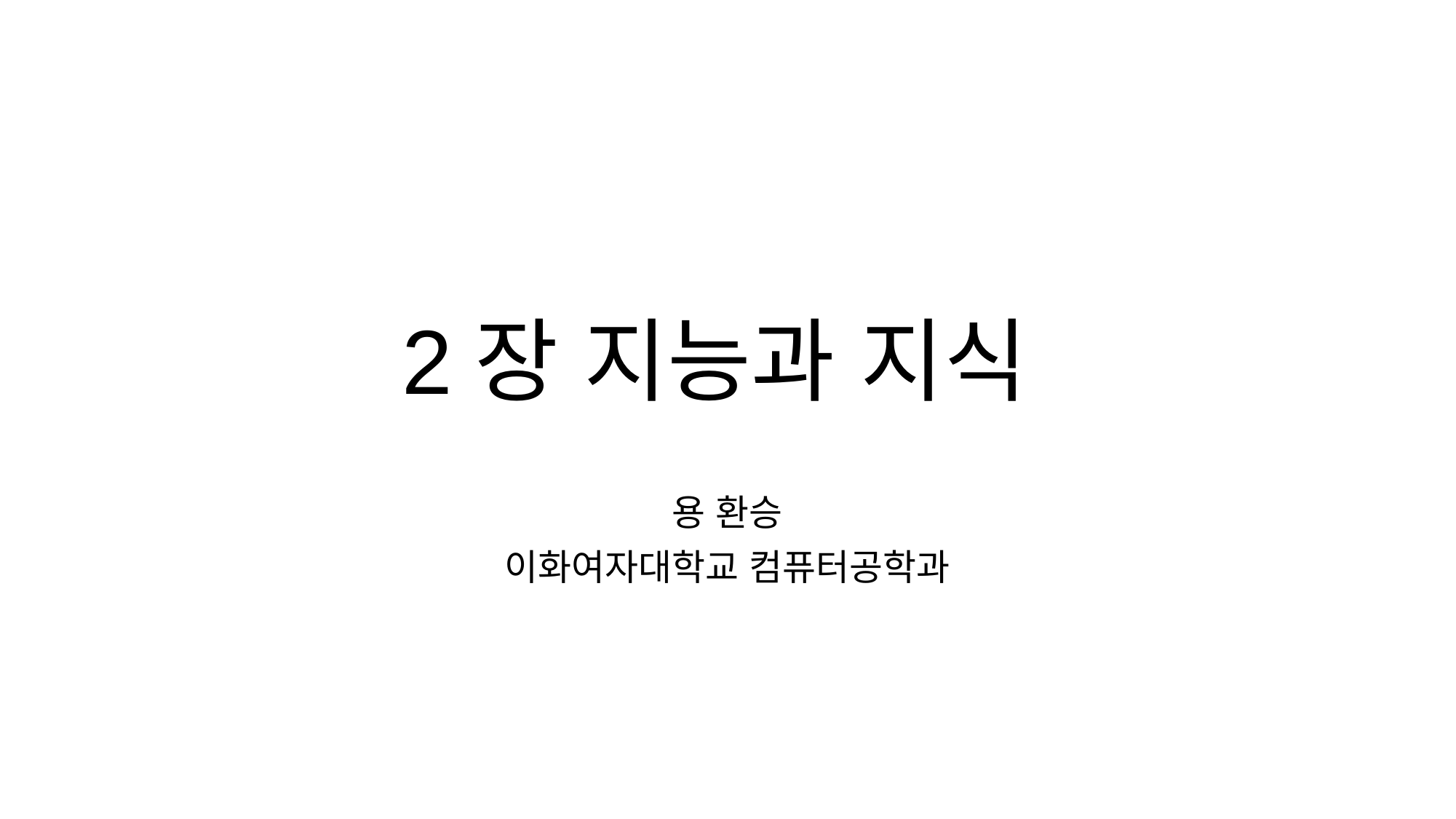

# 2장 지능과 지식

용 환승
이화여자대학교 컴퓨터공학과